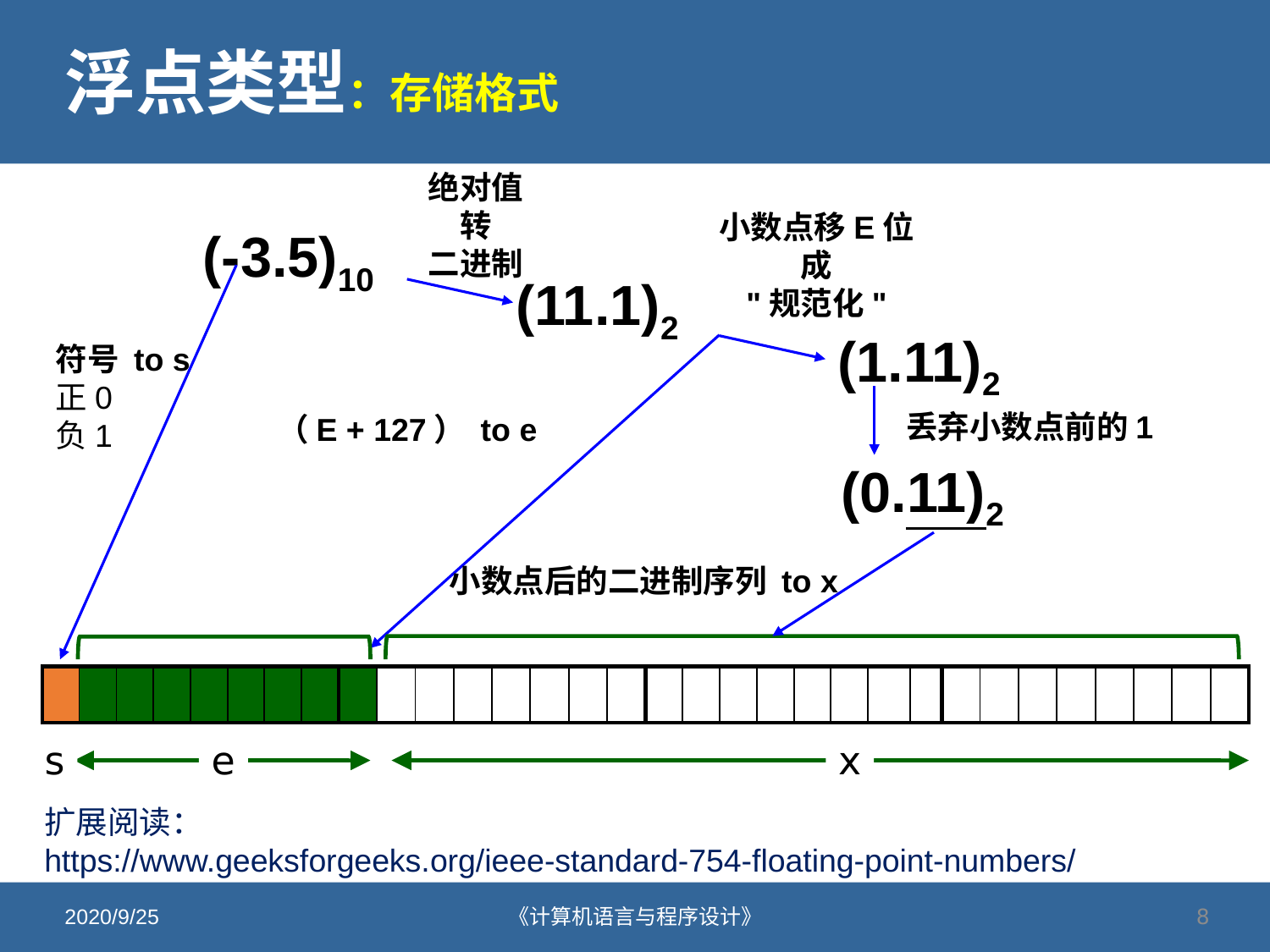

# 浮点类型：存储格式
绝对值
转
二进制
小数点移E位
成
"规范化"
(-3.5)10

(11.1)2
(1.11)2
符号 to s
正0
负1
丢弃小数点前的1
（E + 127） to e
(0.11)2

小数点后的二进制序列 to x
|  |  |  |  |  |  |  |  |
| --- | --- | --- | --- | --- | --- | --- | --- |
|  |  |  |  |  |  |  |  |
| --- | --- | --- | --- | --- | --- | --- | --- |
|  |  |  |  |  |  |  |  |
| --- | --- | --- | --- | --- | --- | --- | --- |
|  |  |  |  |  |  |  |  |
| --- | --- | --- | --- | --- | --- | --- | --- |
s
e
x

扩展阅读：
https://www.geeksforgeeks.org/ieee-standard-754-floating-point-numbers/
2020/9/25
《计算机语言与程序设计》
8